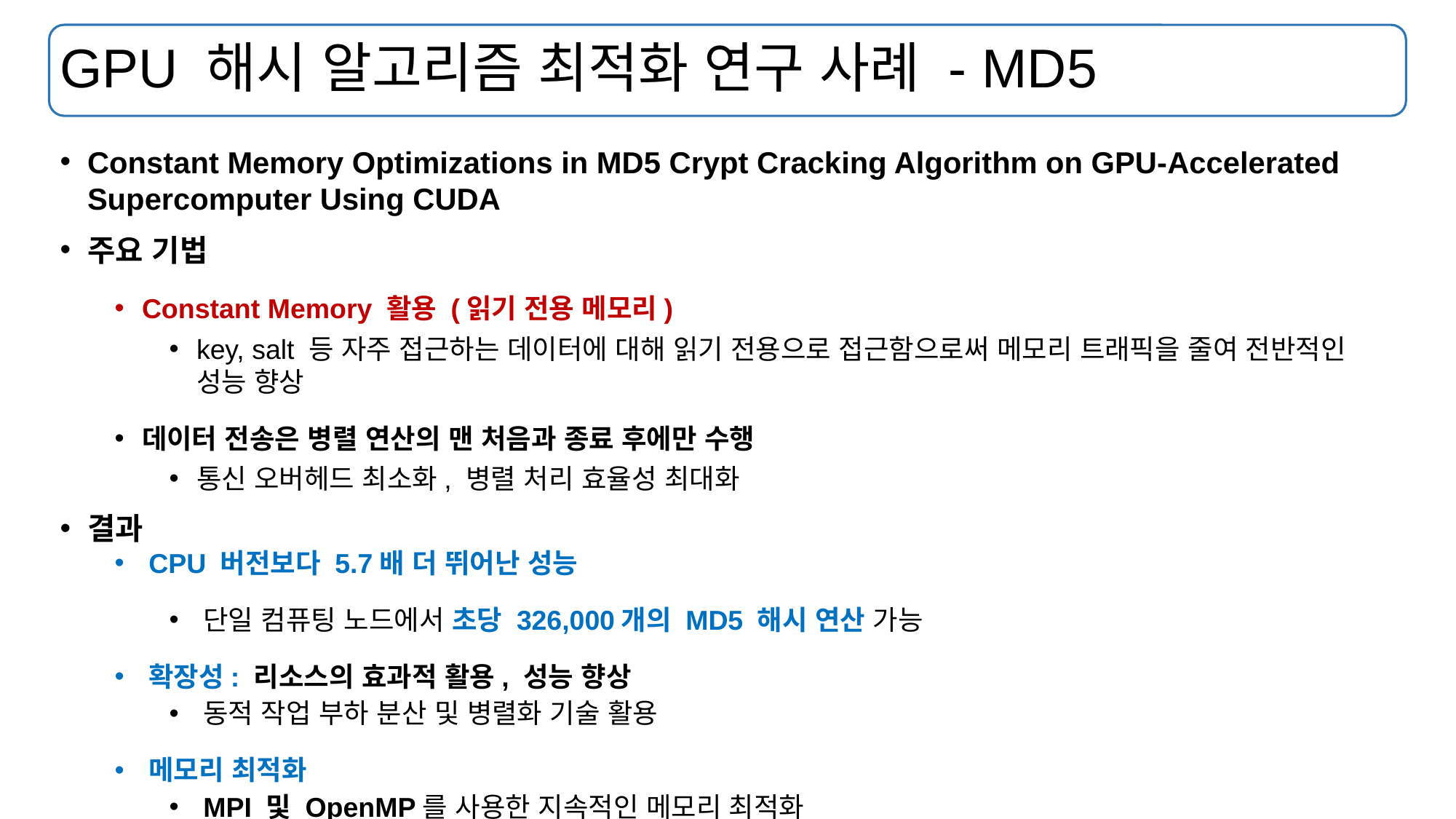

# GPU 해시 알고리즘 최적화 연구 사례 - MD5
Constant Memory Optimizations in MD5 Crypt Cracking Algorithm on GPU-Accelerated Supercomputer Using CUDA
주요 기법
Constant Memory 활용 (읽기 전용 메모리)
key, salt 등 자주 접근하는 데이터에 대해 읽기 전용으로 접근함으로써 메모리 트래픽을 줄여 전반적인 성능 향상
데이터 전송은 병렬 연산의 맨 처음과 종료 후에만 수행
통신 오버헤드 최소화, 병렬 처리 효율성 최대화
결과
CPU 버전보다 5.7배 더 뛰어난 성능
단일 컴퓨팅 노드에서 초당 326,000개의 MD5 해시 연산 가능
확장성: 리소스의 효과적 활용, 성능 향상
동적 작업 부하 분산 및 병렬화 기술 활용
메모리 최적화
MPI 및 OpenMP를 사용한 지속적인 메모리 최적화